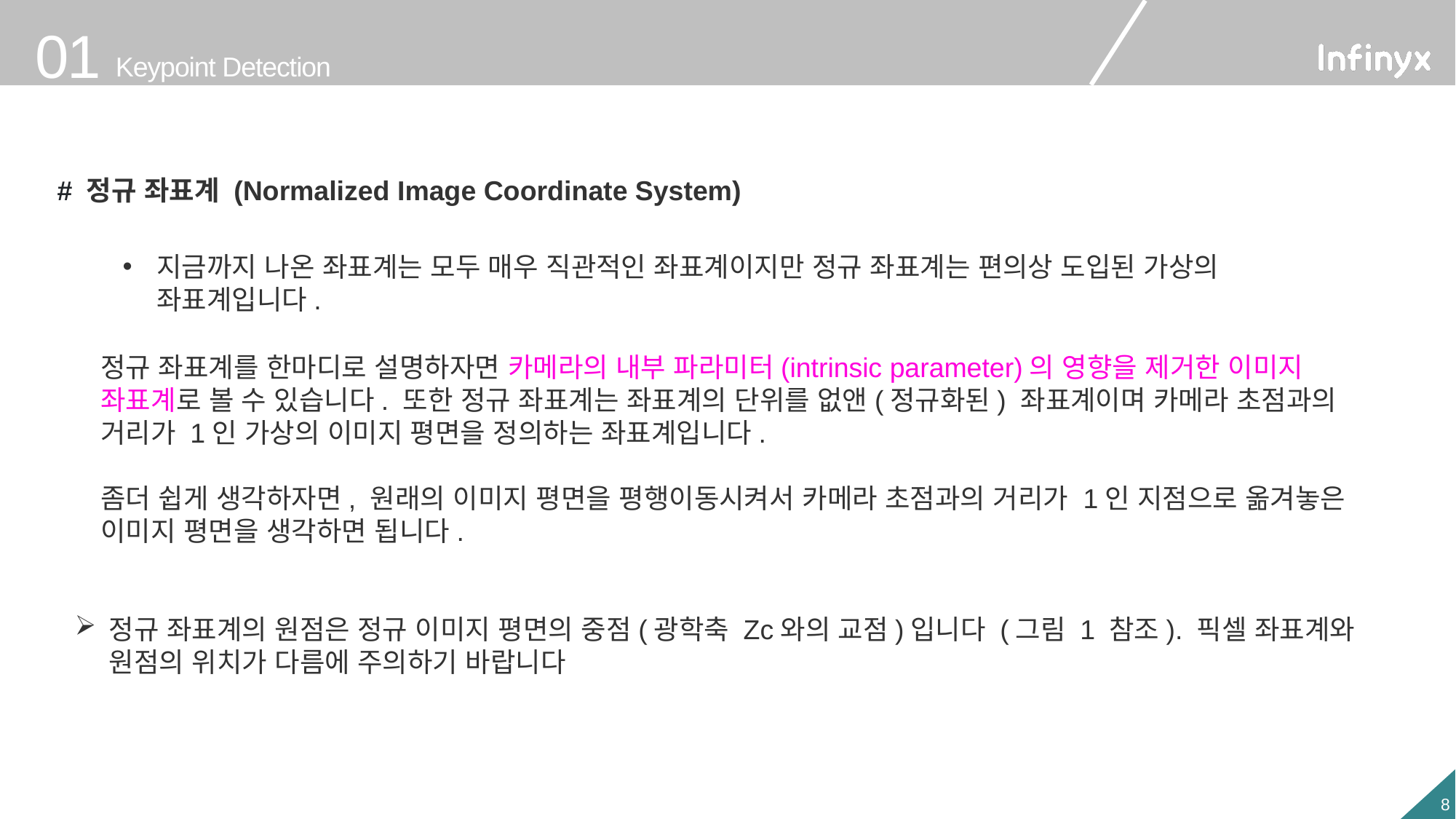

# 정규 좌표계 (Normalized Image Coordinate System)
지금까지 나온 좌표계는 모두 매우 직관적인 좌표계이지만 정규 좌표계는 편의상 도입된 가상의 좌표계입니다.
정규 좌표계를 한마디로 설명하자면 카메라의 내부 파라미터(intrinsic parameter)의 영향을 제거한 이미지 좌표계로 볼 수 있습니다. 또한 정규 좌표계는 좌표계의 단위를 없앤(정규화된) 좌표계이며 카메라 초점과의 거리가 1인 가상의 이미지 평면을 정의하는 좌표계입니다.

좀더 쉽게 생각하자면, 원래의 이미지 평면을 평행이동시켜서 카메라 초점과의 거리가 1인 지점으로 옮겨놓은 이미지 평면을 생각하면 됩니다.
정규 좌표계의 원점은 정규 이미지 평면의 중점(광학축 Zc와의 교점)입니다 (그림 1 참조). 픽셀 좌표계와 원점의 위치가 다름에 주의하기 바랍니다